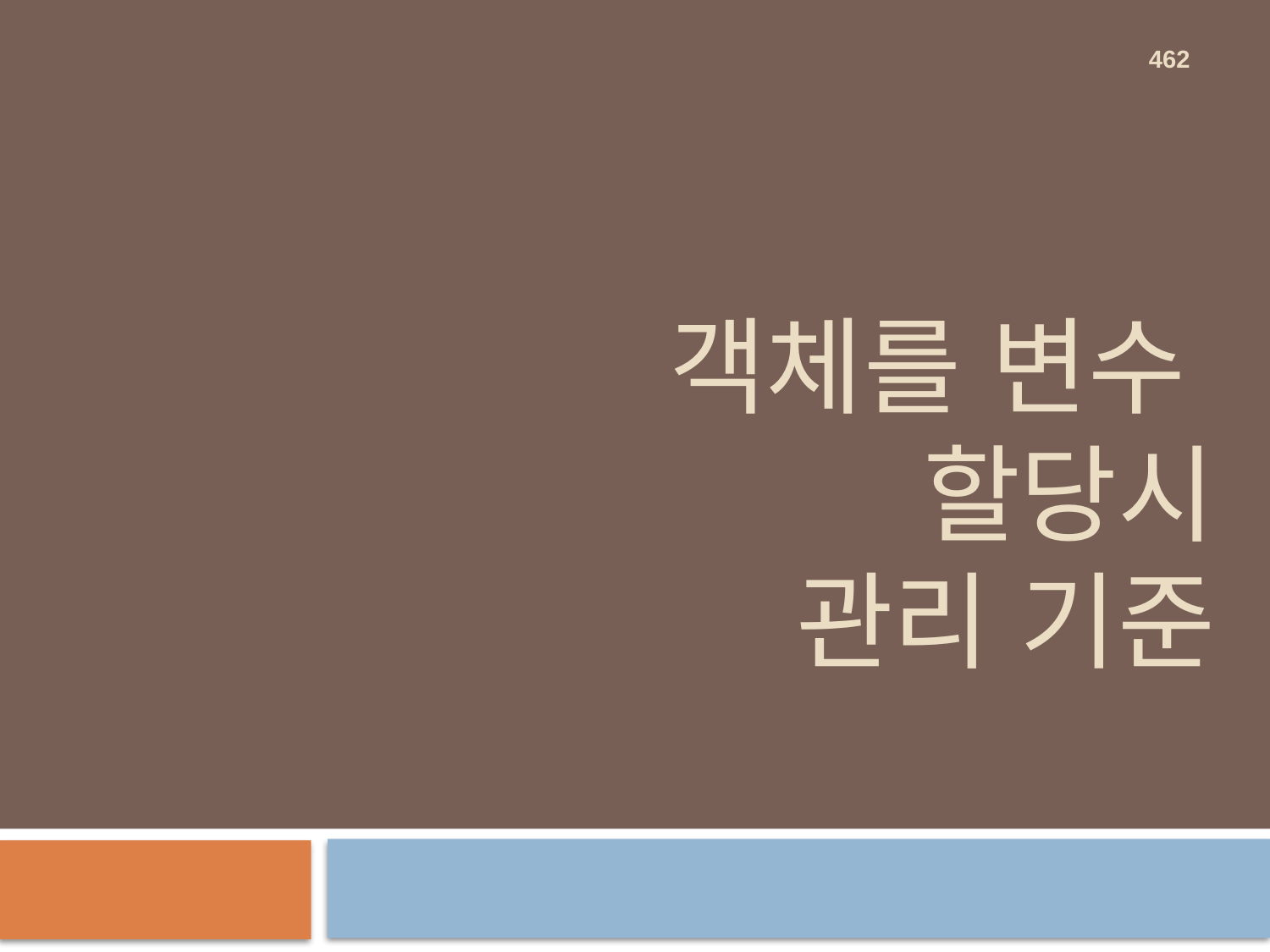

462
# 객체를 변수 할당시 관리 기준